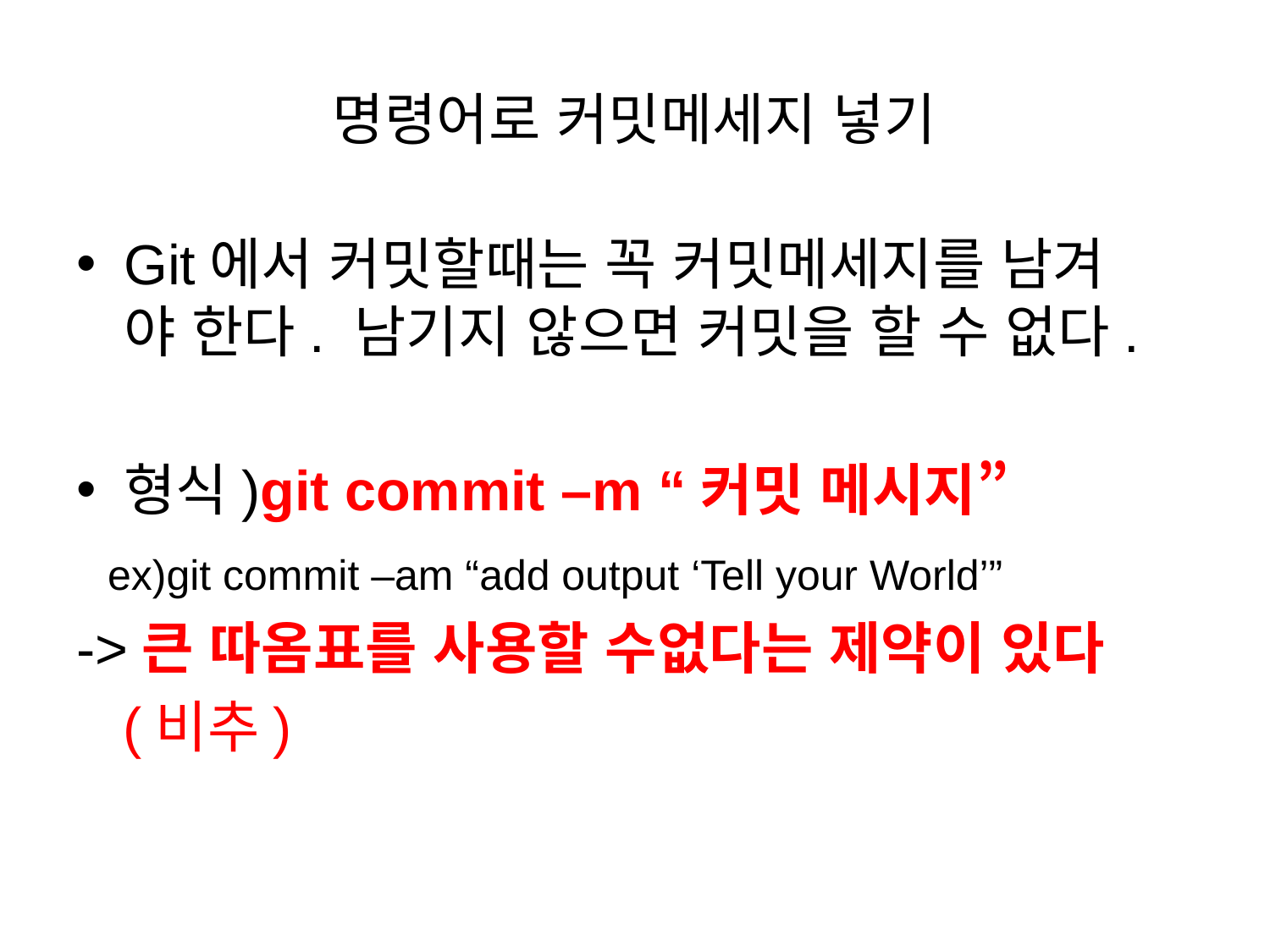

# 명령어로 커밋메세지 넣기
Git에서 커밋할때는 꼭 커밋메세지를 남겨
야 한다. 남기지 않으면 커밋을 할 수 없다.

형식)git commit –m “커밋 메시지”
  ex)git commit –am “add output ‘Tell your World’”
->큰 따옴표를 사용할 수없다는 제약이 있다
   (비추)